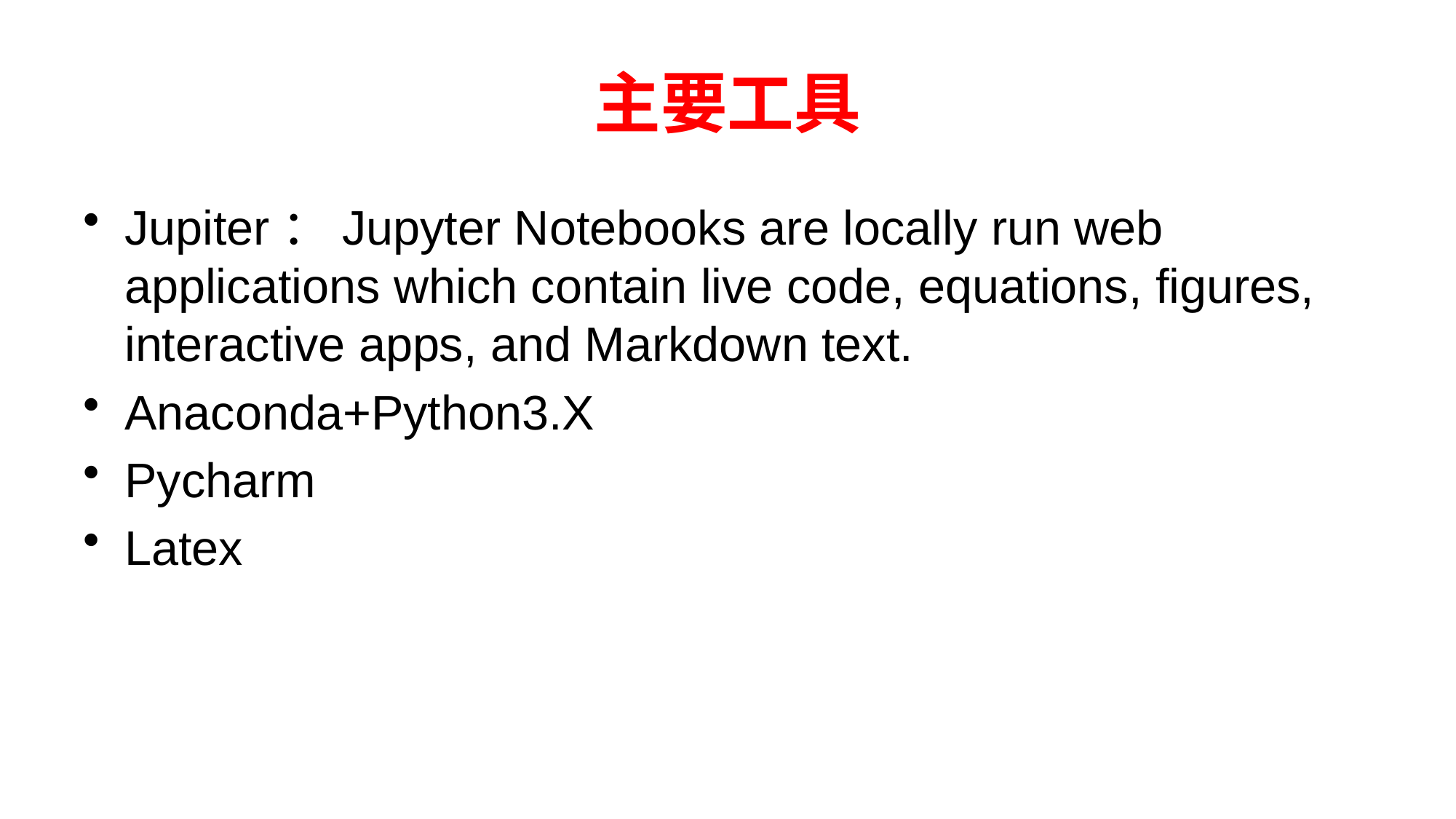

# 主要工具
Jupiter：Jupyter Notebooks are locally run web applications which contain live code, equations, figures, interactive apps, and Markdown text.
Anaconda+Python3.X
Pycharm
Latex